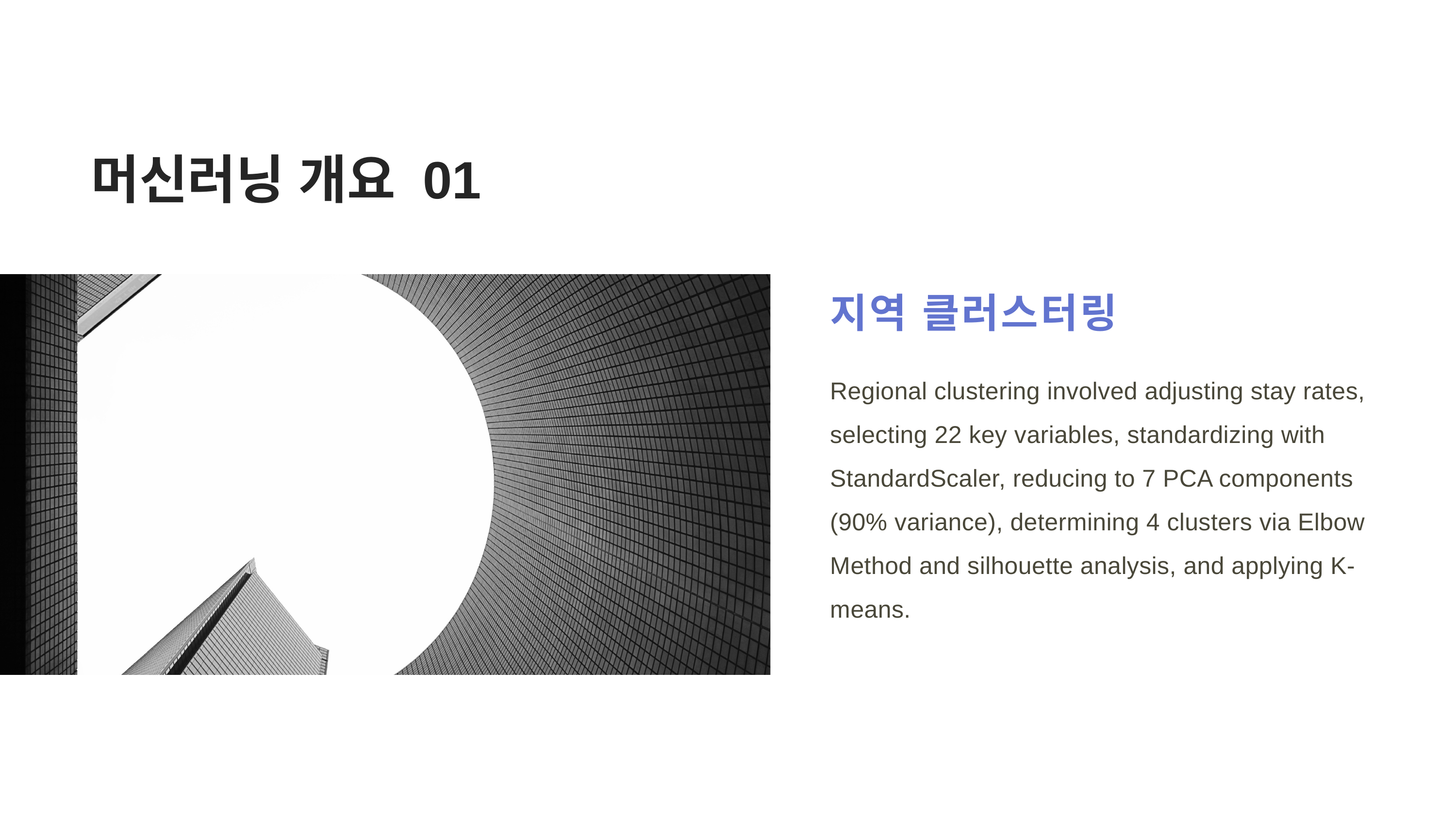

머신러닝 개요 01

지역 클러스터링
Regional clustering involved adjusting stay rates, selecting 22 key variables, standardizing with StandardScaler, reducing to 7 PCA components (90% variance), determining 4 clusters via Elbow Method and silhouette analysis, and applying K-means.